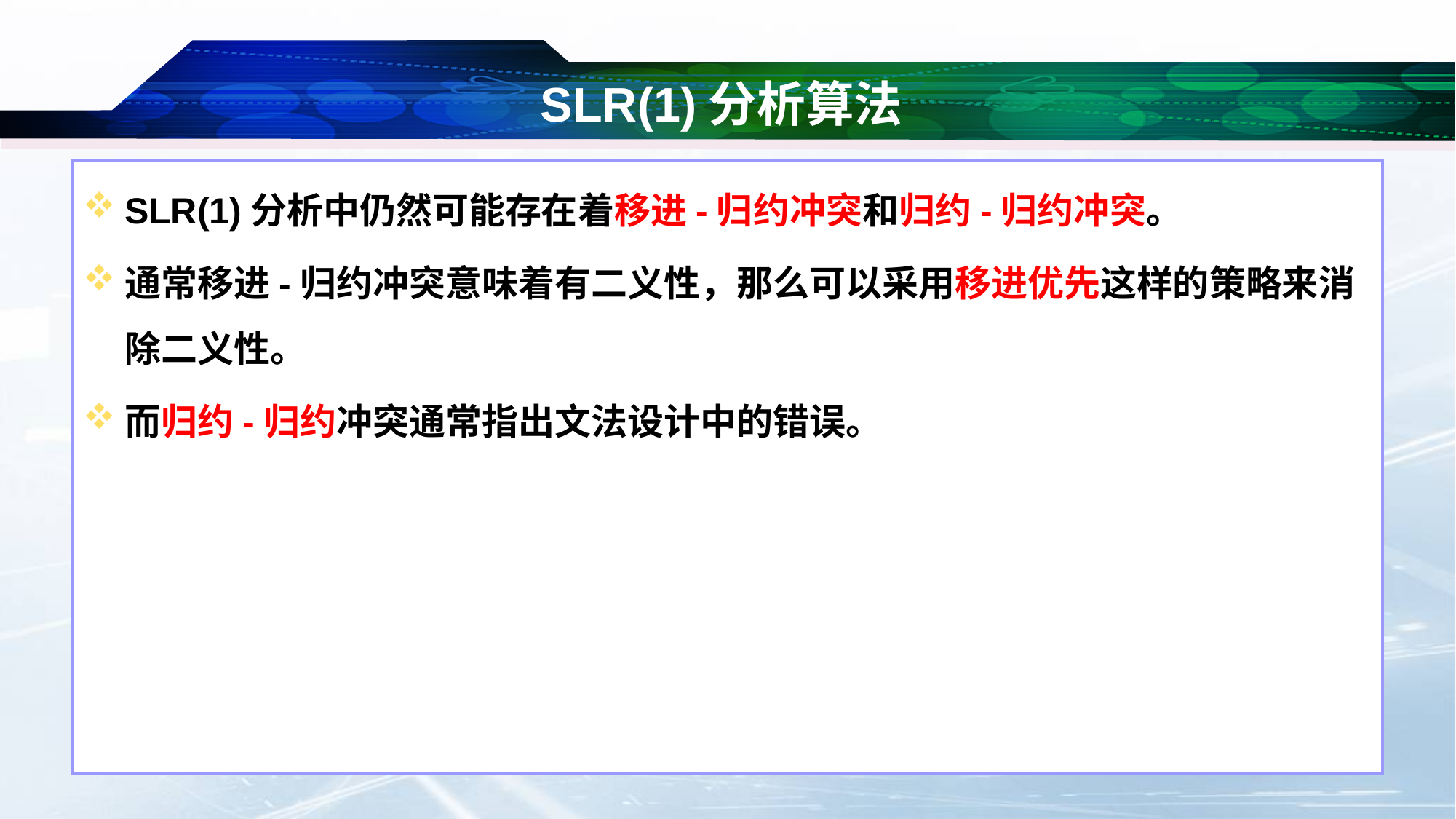

# SLR(1)分析算法
SLR(1)分析中仍然可能存在着移进-归约冲突和归约-归约冲突。
通常移进-归约冲突意味着有二义性，那么可以采用移进优先这样的策略来消除二义性。
而归约-归约冲突通常指出文法设计中的错误。